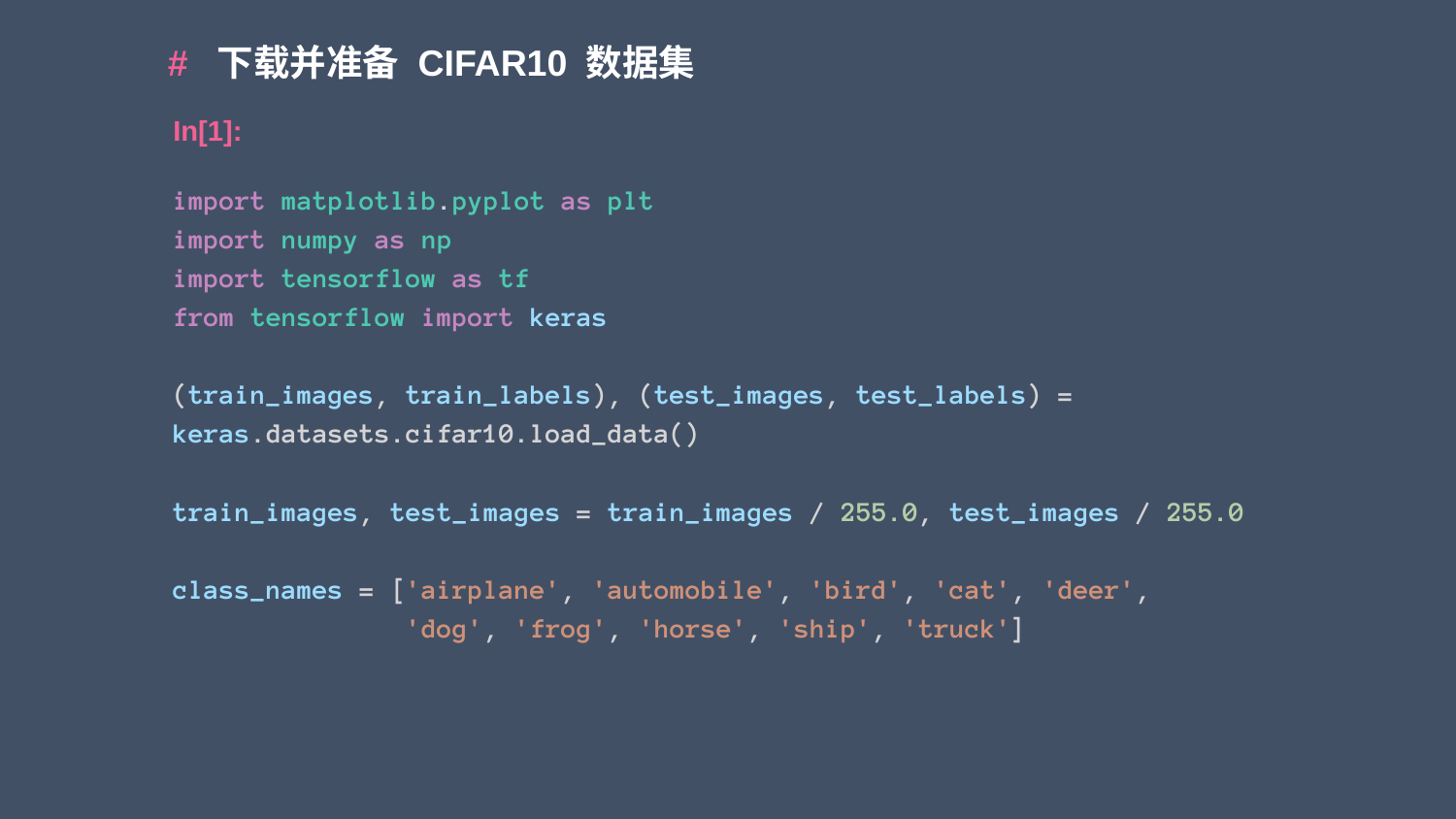

#  下载并准备 CIFAR10 数据集
In[1]:
import matplotlib.pyplot as plt
import numpy as np
import tensorflow as tf
from tensorflow import keras
(train_images, train_labels), (test_images, test_labels) = keras.datasets.cifar10.load_data()
train_images, test_images = train_images / 255.0, test_images / 255.0

class_names = ['airplane', 'automobile', 'bird', 'cat', 'deer',
               'dog', 'frog', 'horse', 'ship', 'truck']